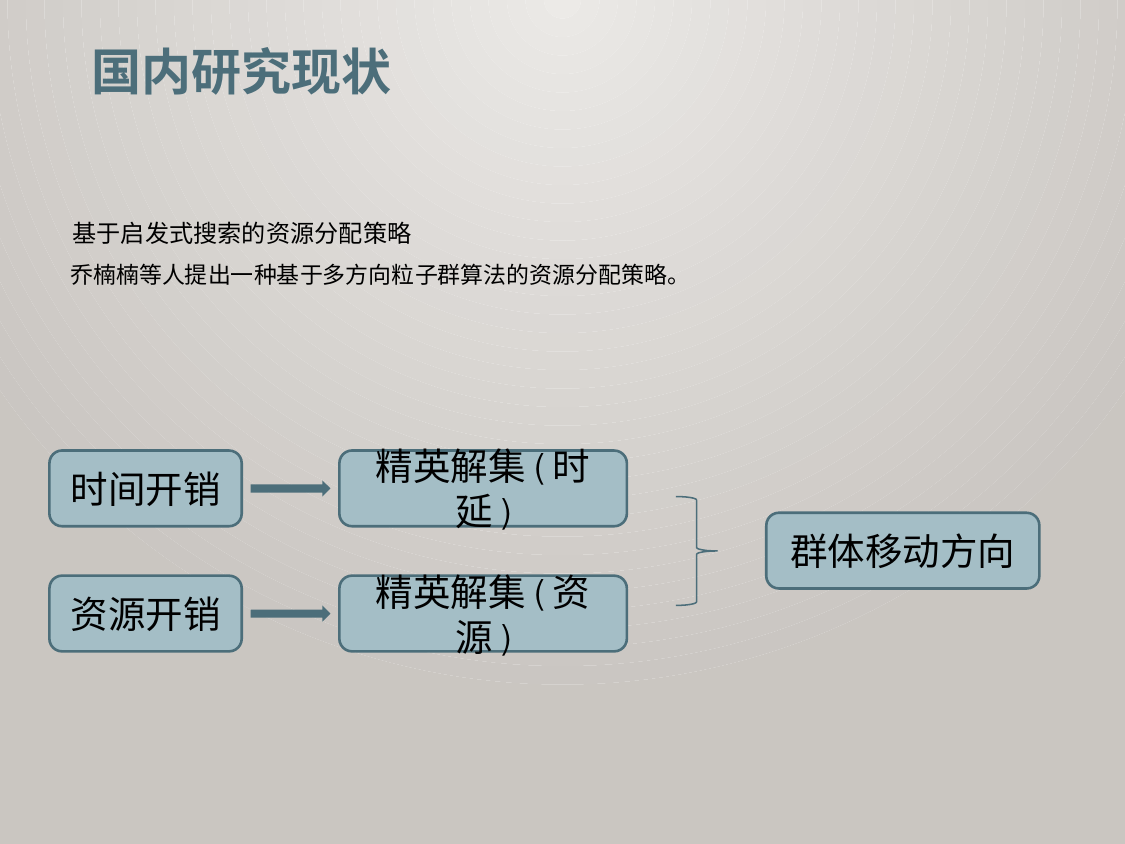

国内研究现状
基于启发式搜索的资源分配策略
乔楠楠等人提出一种基于多方向粒子群算法的资源分配策略。
时间开销
精英解集(时延)

群体移动方向
资源开销
精英解集(资源)